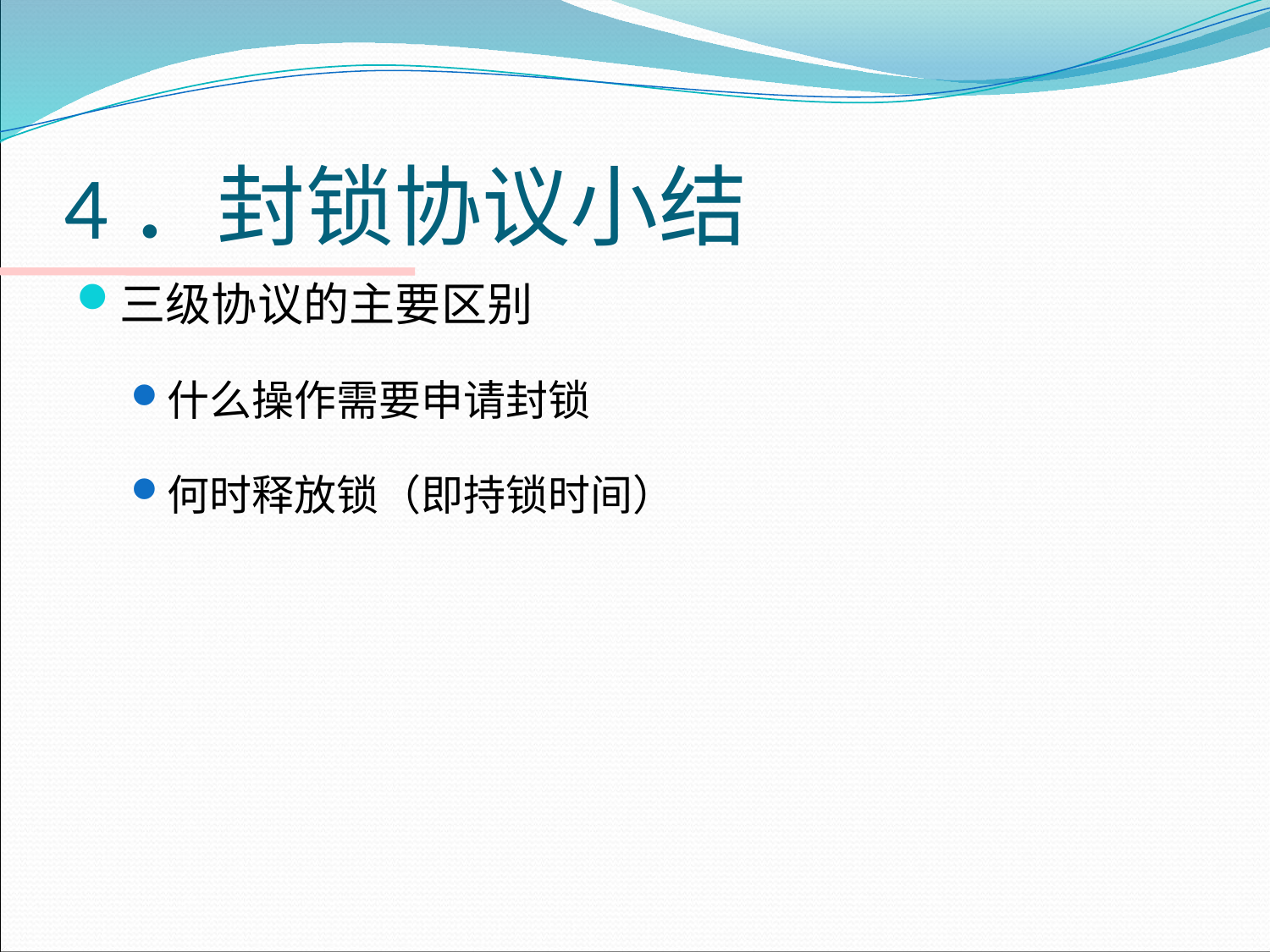

# 4．封锁协议小结
三级协议的主要区别
什么操作需要申请封锁
何时释放锁（即持锁时间）
1015